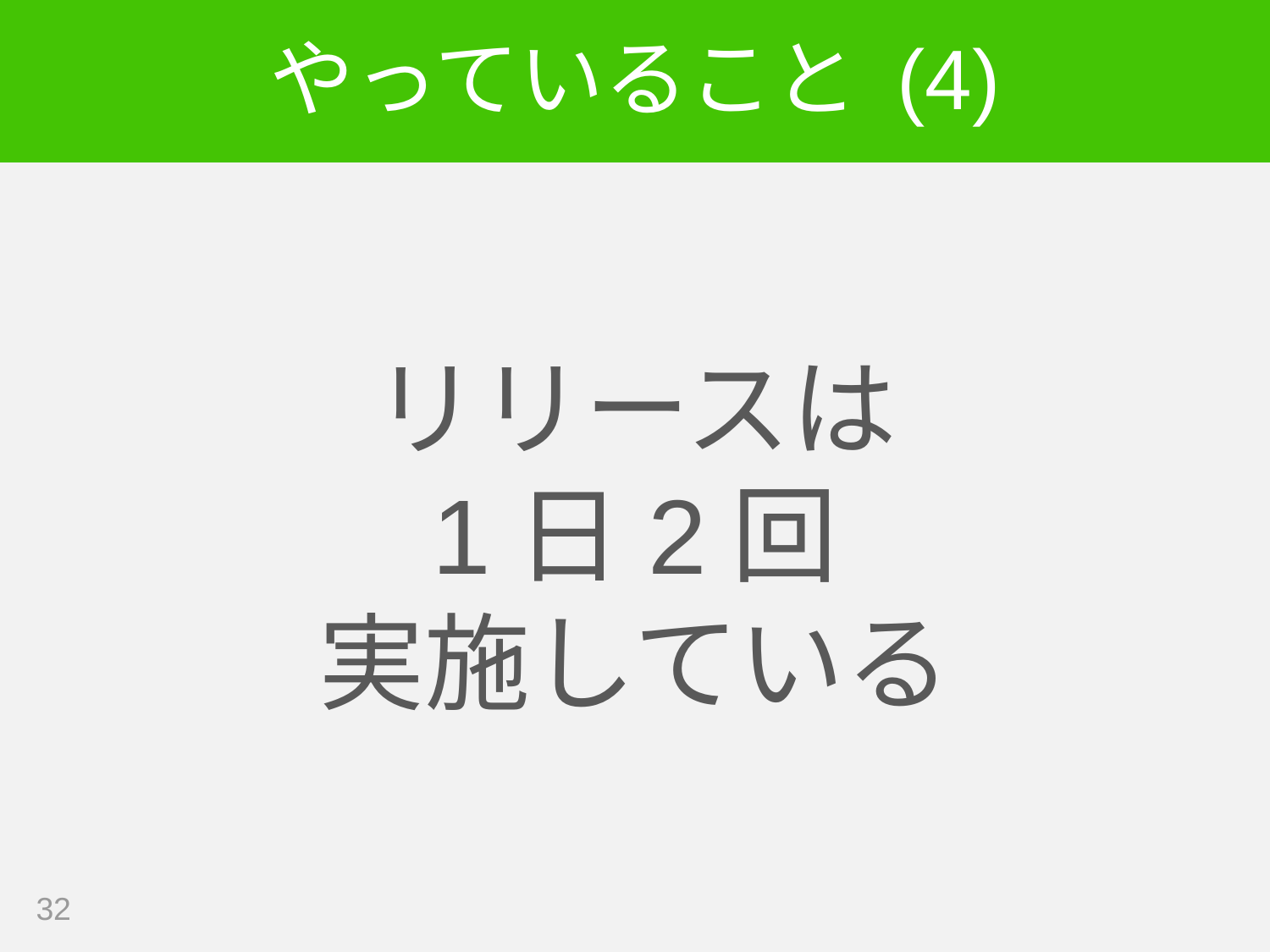

# やっていること (4)
リリースは
1日2回
実施している
32